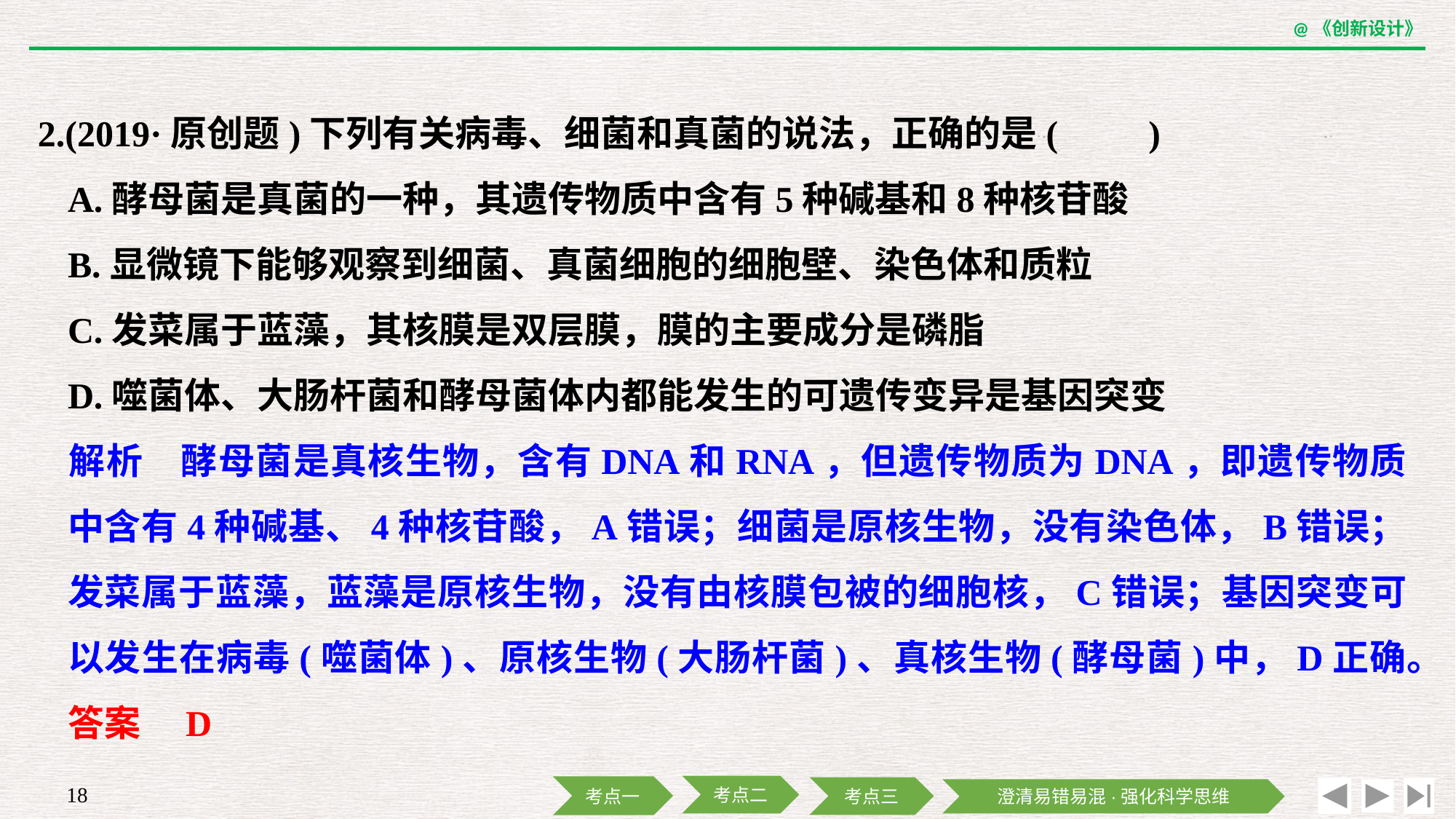

2.(2019·原创题)下列有关病毒、细菌和真菌的说法，正确的是(　　)
	A.酵母菌是真菌的一种，其遗传物质中含有5种碱基和8种核苷酸
	B.显微镜下能够观察到细菌、真菌细胞的细胞壁、染色体和质粒
	C.发菜属于蓝藻，其核膜是双层膜，膜的主要成分是磷脂
	D.噬菌体、大肠杆菌和酵母菌体内都能发生的可遗传变异是基因突变
	解析　酵母菌是真核生物，含有DNA和RNA，但遗传物质为DNA，即遗传物质中含有4种碱基、4种核苷酸，A错误；细菌是原核生物，没有染色体，B错误；发菜属于蓝藻，蓝藻是原核生物，没有由核膜包被的细胞核，C错误；基因突变可以发生在病毒(噬菌体)、原核生物(大肠杆菌)、真核生物(酵母菌)中，D正确。
	答案　D